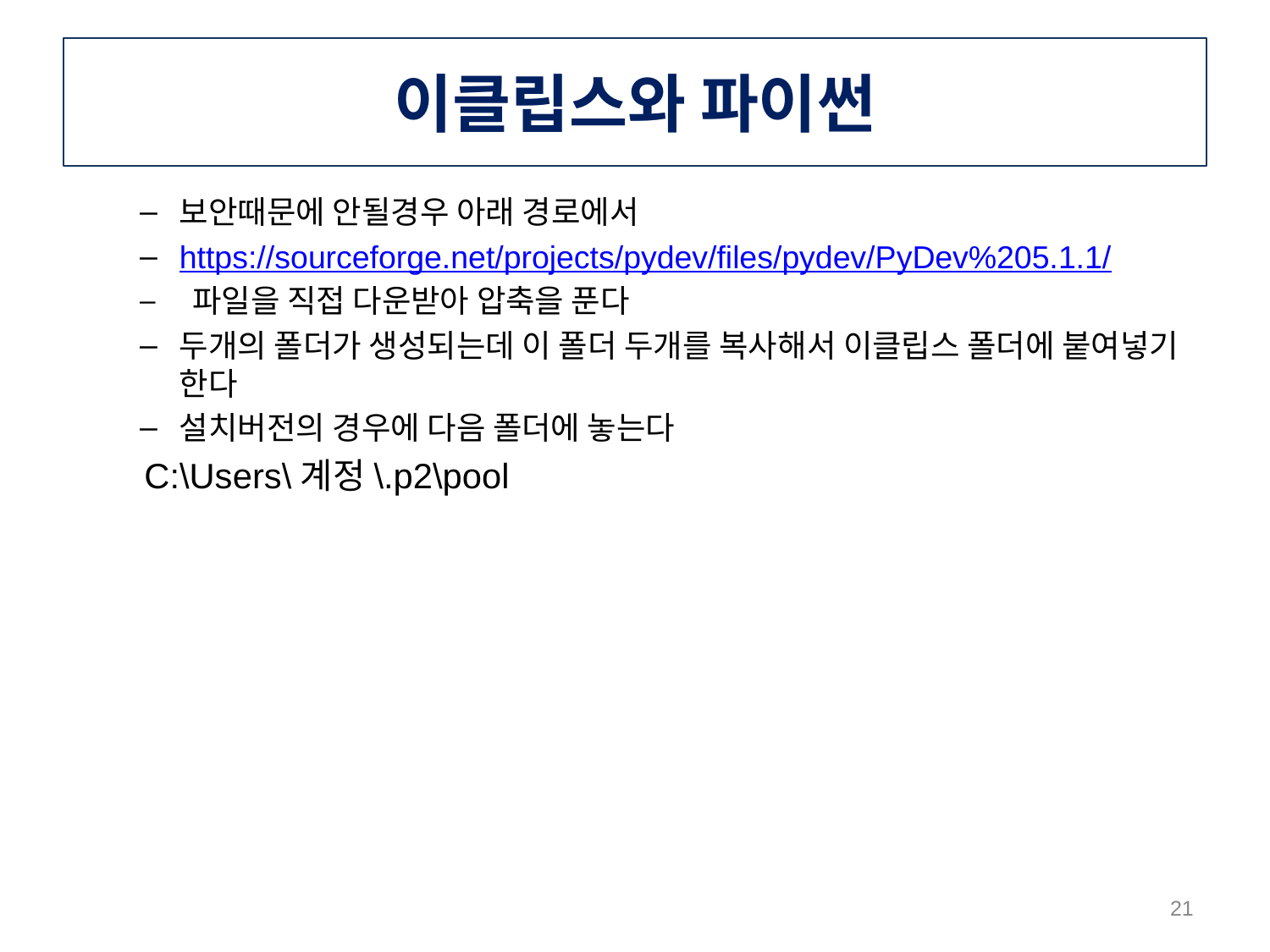

# 이클립스와 파이썬
보안때문에 안될경우 아래 경로에서
https://sourceforge.net/projects/pydev/files/pydev/PyDev%205.1.1/
 파일을 직접 다운받아 압축을 푼다
두개의 폴더가 생성되는데 이 폴더 두개를 복사해서 이클립스 폴더에 붙여넣기 한다
설치버전의 경우에 다음 폴더에 놓는다
       C:\Users\계정\.p2\pool
21